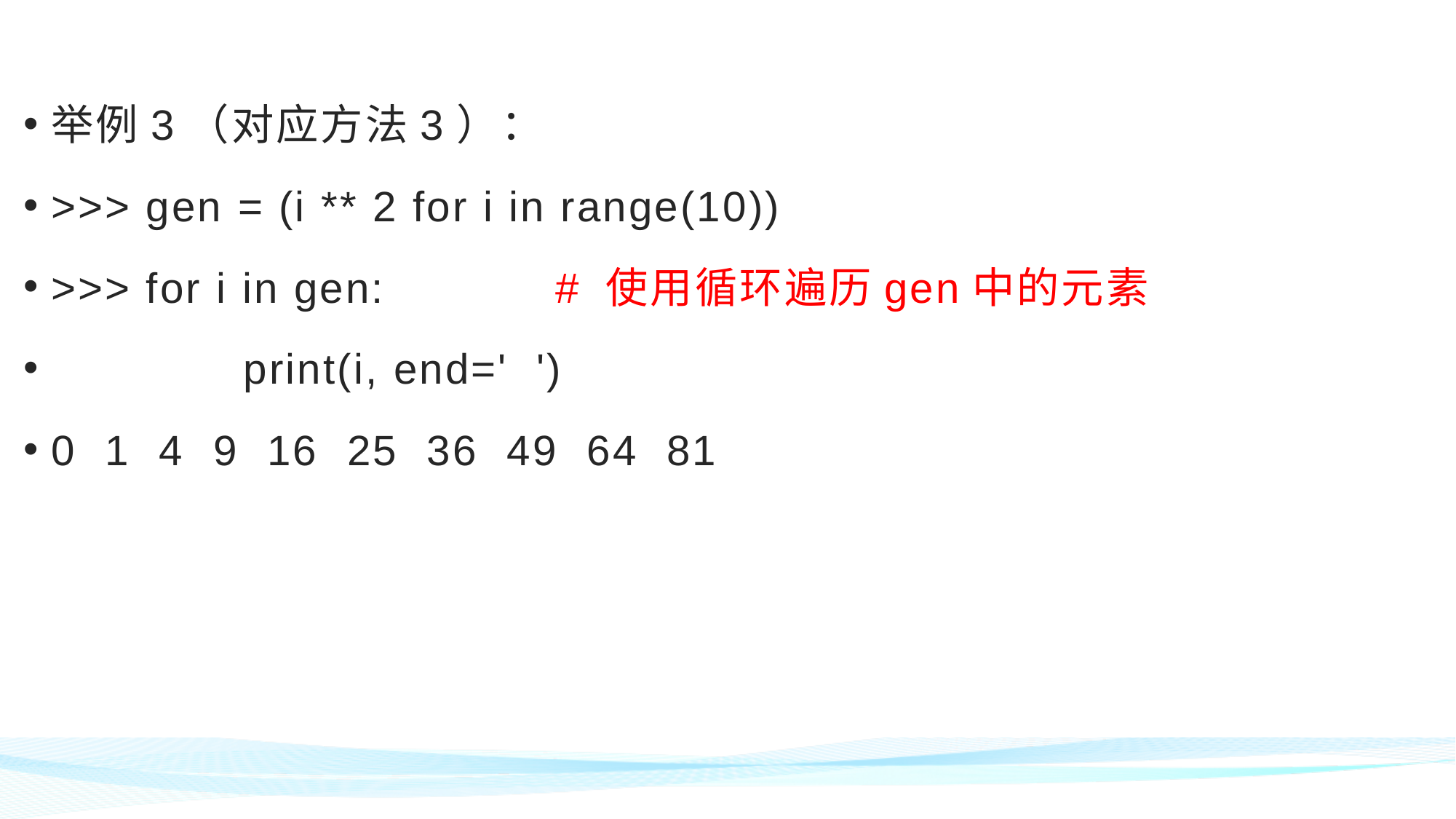

举例3（对应方法3）：
>>> gen = (i ** 2 for i in range(10))
>>> for i in gen:            # 使用循环遍历gen中的元素
	print(i, end='  ')
0  1  4  9  16  25  36  49  64  81

55